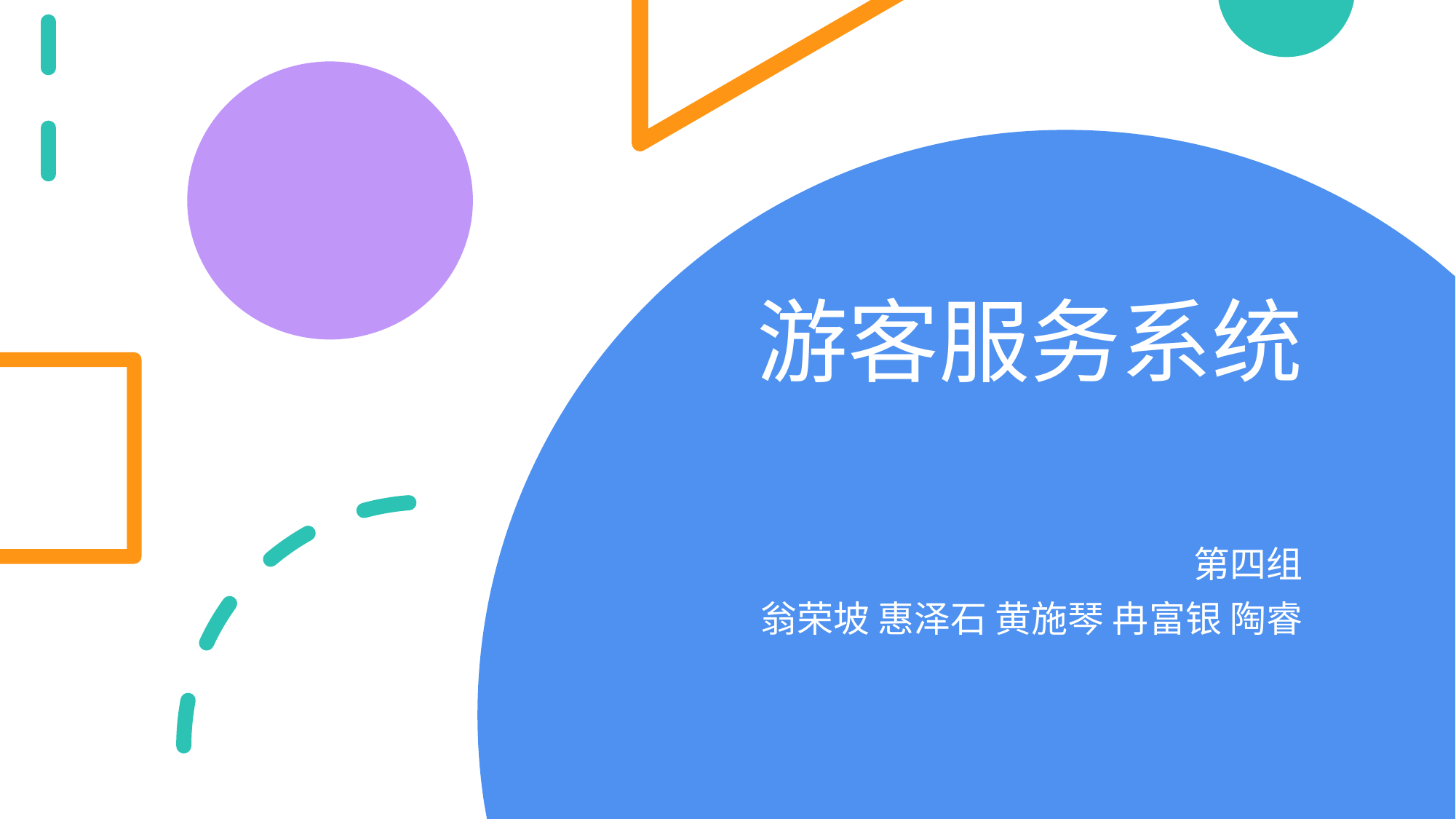

# 游客服务系统
第四组
翁荣坡 惠泽石 黄施琴 冉富银 陶睿